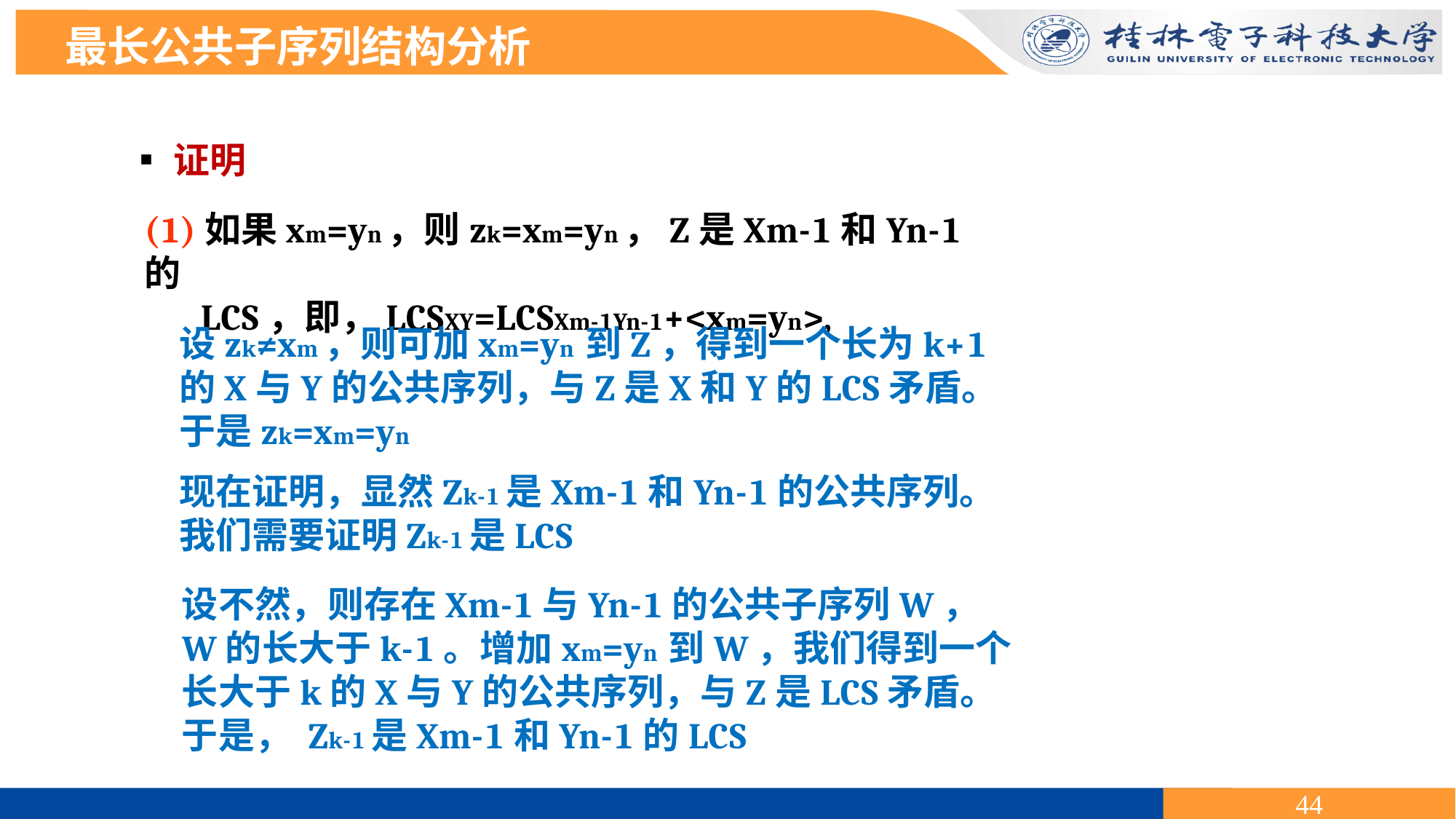

最长公共子序列结构分析
▪证明
(1)如果xm=yn，则zk=xm=yn，Z是Xm-1和Yn-1的
       LCS，即，LCSXY=LCSXm-1Yn-1+<xm=yn>,
设zk≠xm，则可加xm=yn 到Z，得到一个长为k+1的X与Y的公共序列，与Z是X和Y的LCS矛盾。于是zk=xm=yn
现在证明，显然Zk-1是Xm-1和Yn-1的公共序列。我们需要证明Zk-1是LCS
设不然，则存在Xm-1与Yn-1的公共子序列W，W的长大于k-1。增加xm=yn 到W，我们得到一个长大于k的X与Y的公共序列，与Z是LCS矛盾。于是， Zk-1是Xm-1和Yn-1的LCS